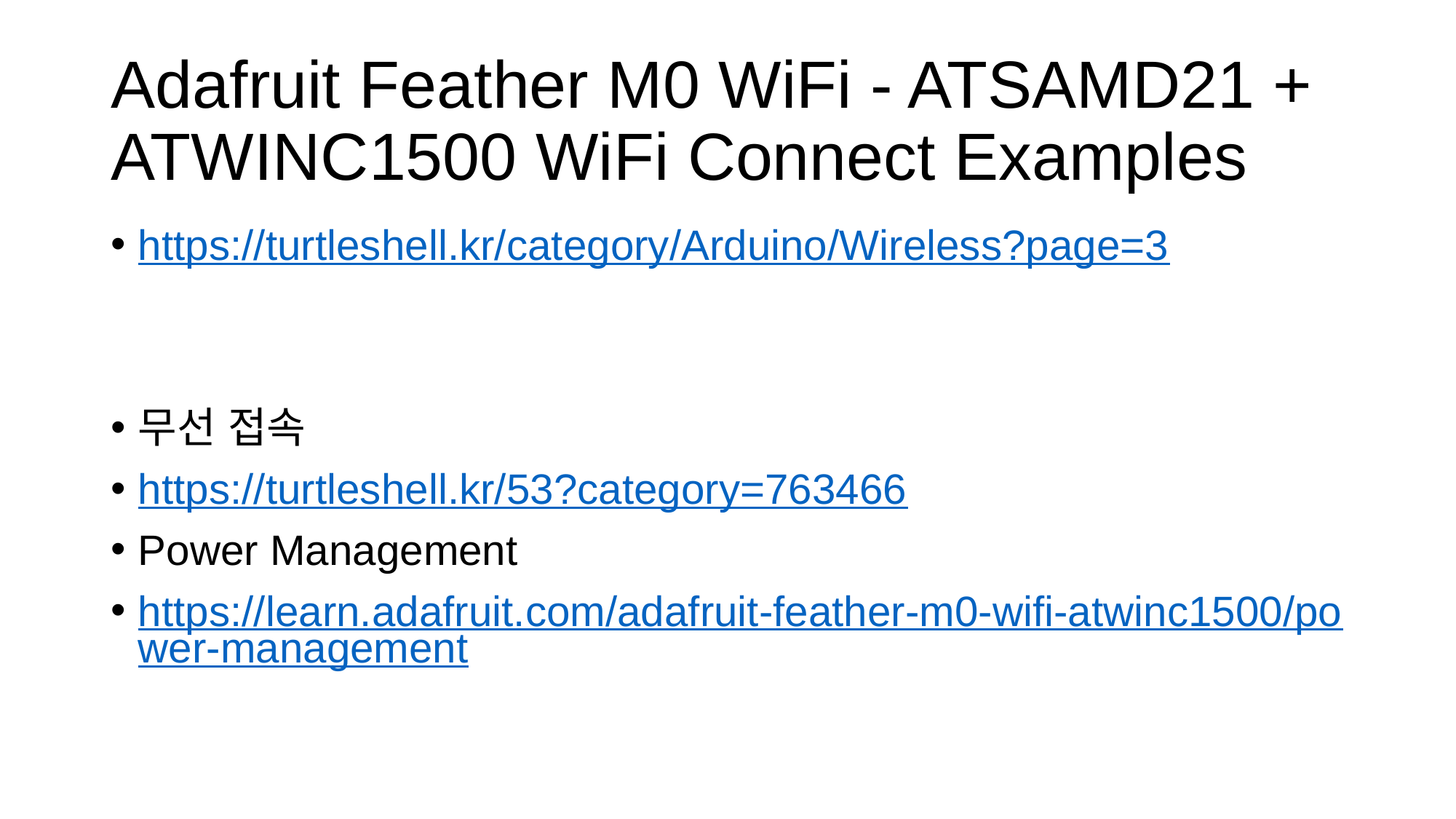

# Adafruit Feather M0 WiFi - ATSAMD21 + ATWINC1500 WiFi Connect Examples
https://turtleshell.kr/category/Arduino/Wireless?page=3

무선 접속
https://turtleshell.kr/53?category=763466
Power Management
https://learn.adafruit.com/adafruit-feather-m0-wifi-atwinc1500/power-management